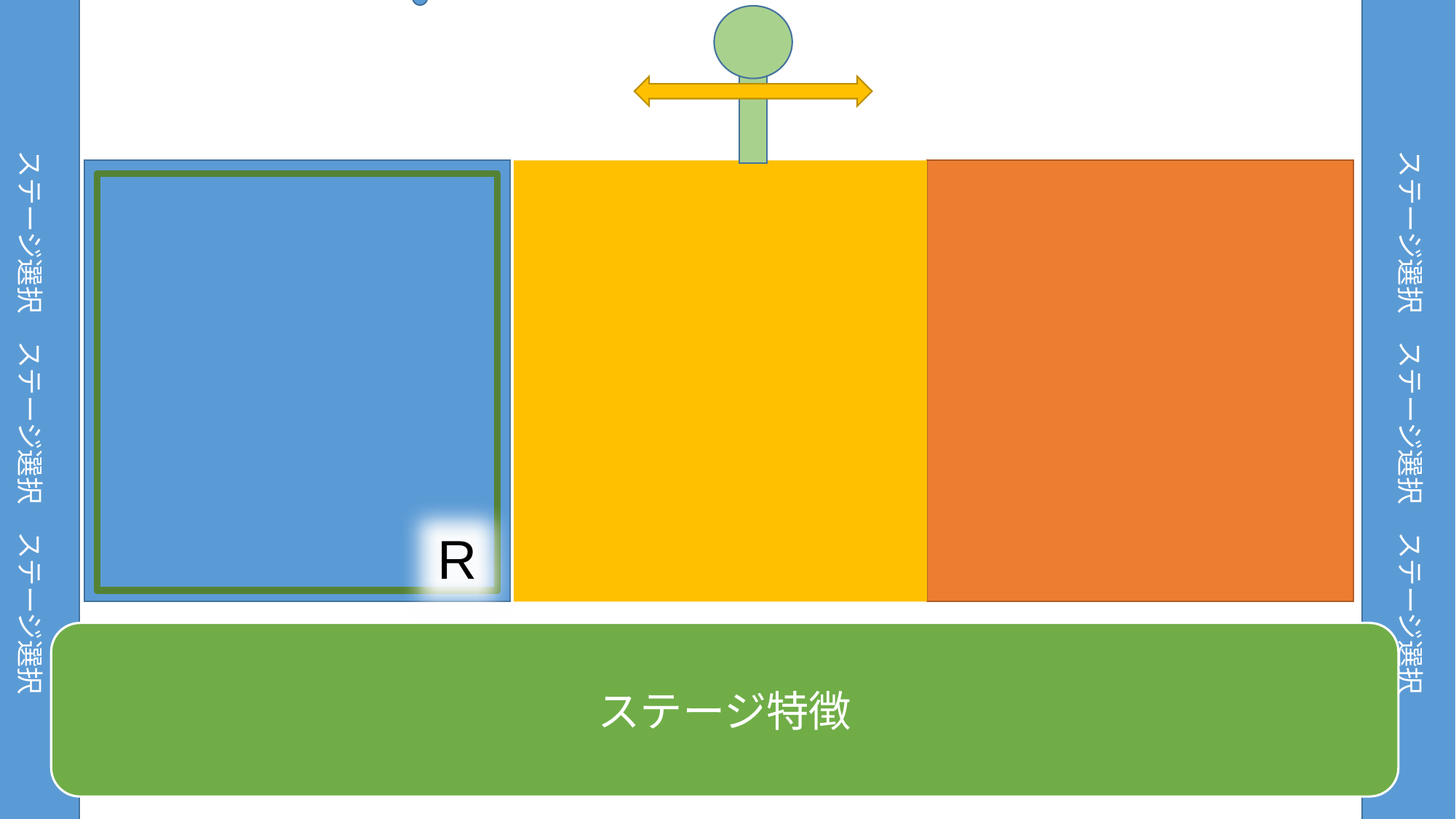

ステージ選択
ステージ選択　ステージ選択　ステージ選択
ステージ選択　ステージ選択　ステージ選択

R
ステージ特徴